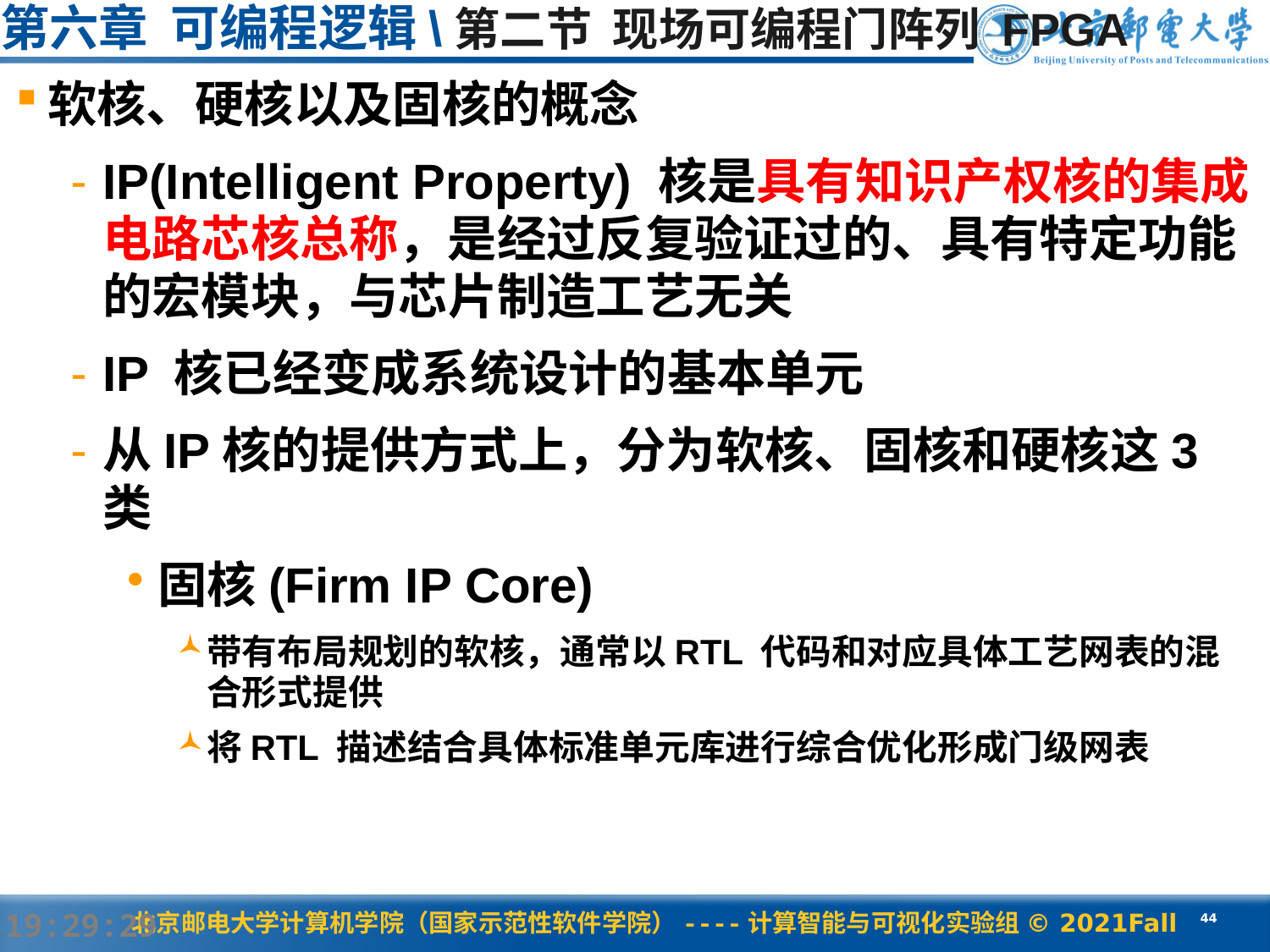

# 第六章  可编程逻辑\第二节  现场可编程门阵列 FPGA
软核、硬核以及固核的概念
IP(Intelligent Property) 核是具有知识产权核的集成电路芯核总称，是经过反复验证过的、具有特定功能的宏模块，与芯片制造工艺无关
IP 核已经变成系统设计的基本单元
从IP核的提供方式上，分为软核、固核和硬核这3类
固核(Firm IP Core)
带有布局规划的软核，通常以RTL 代码和对应具体工艺网表的混合形式提供
将RTL 描述结合具体标准单元库进行综合优化形成门级网表